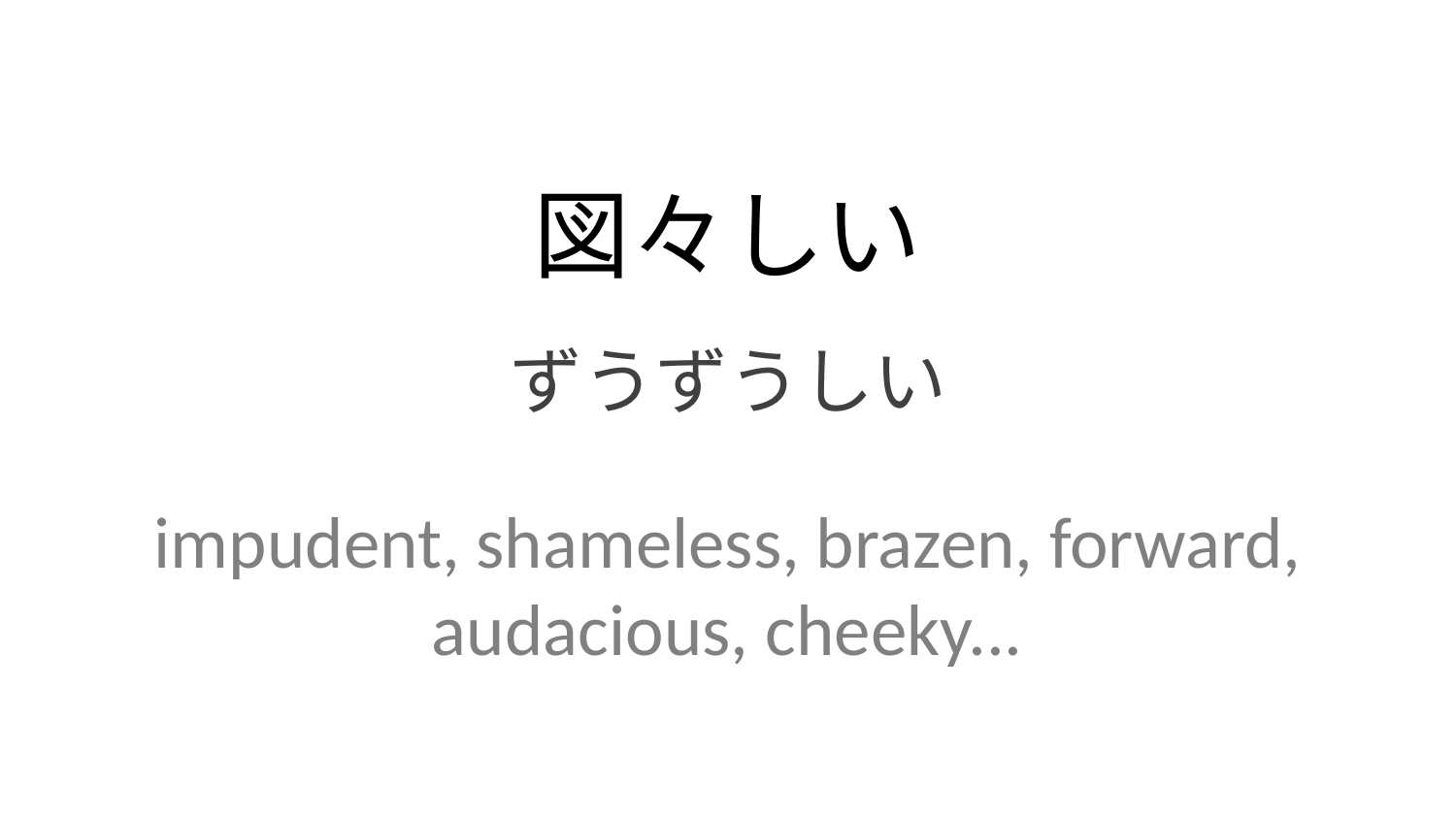

図々しい

ずうずうしい
impudent, shameless, brazen, forward, audacious, cheeky...